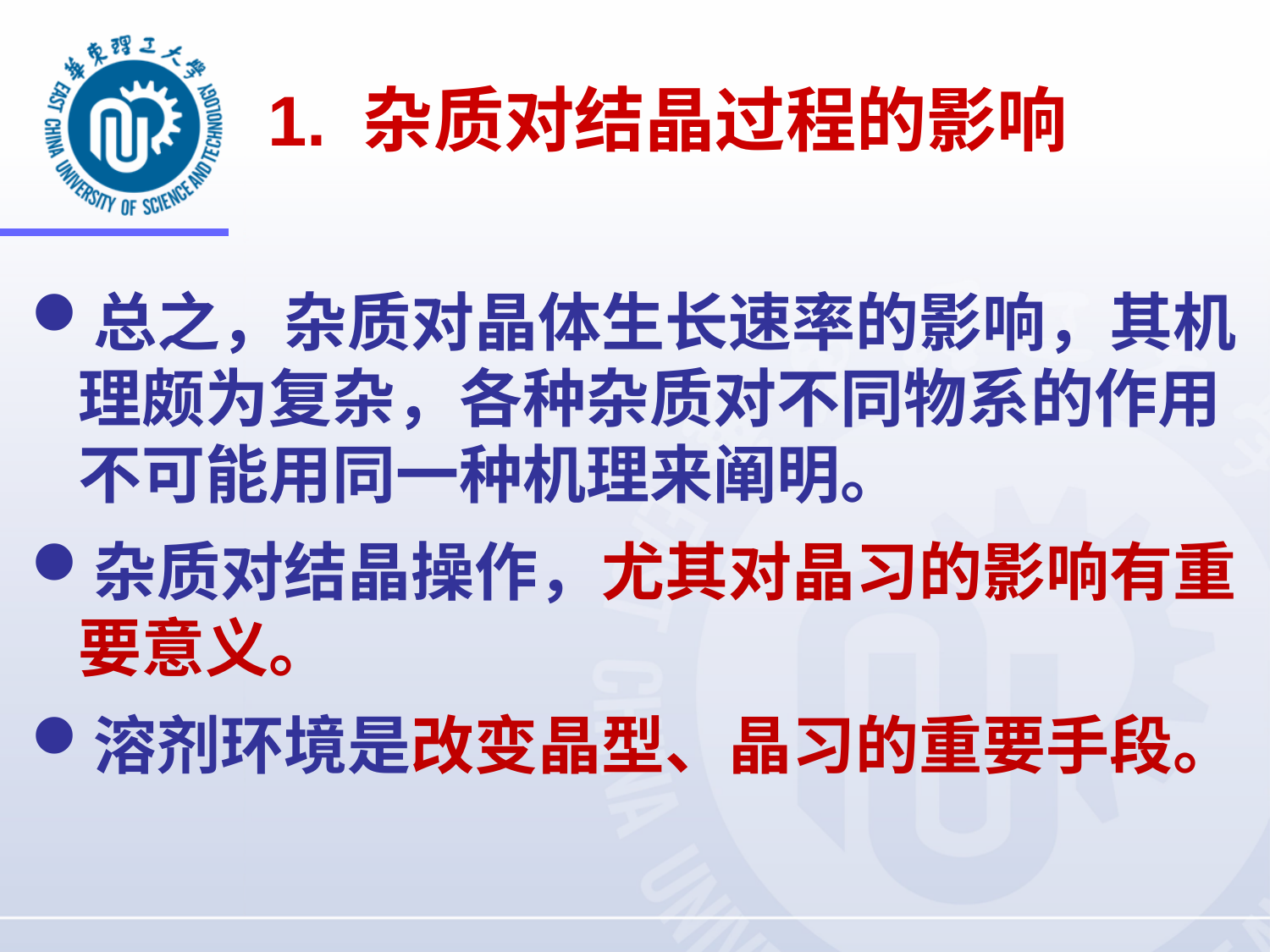

# 1. 杂质对结晶过程的影响
总之，杂质对晶体生长速率的影响，其机理颇为复杂，各种杂质对不同物系的作用不可能用同一种机理来阐明。
杂质对结晶操作，尤其对晶习的影响有重要意义。
溶剂环境是改变晶型、晶习的重要手段。